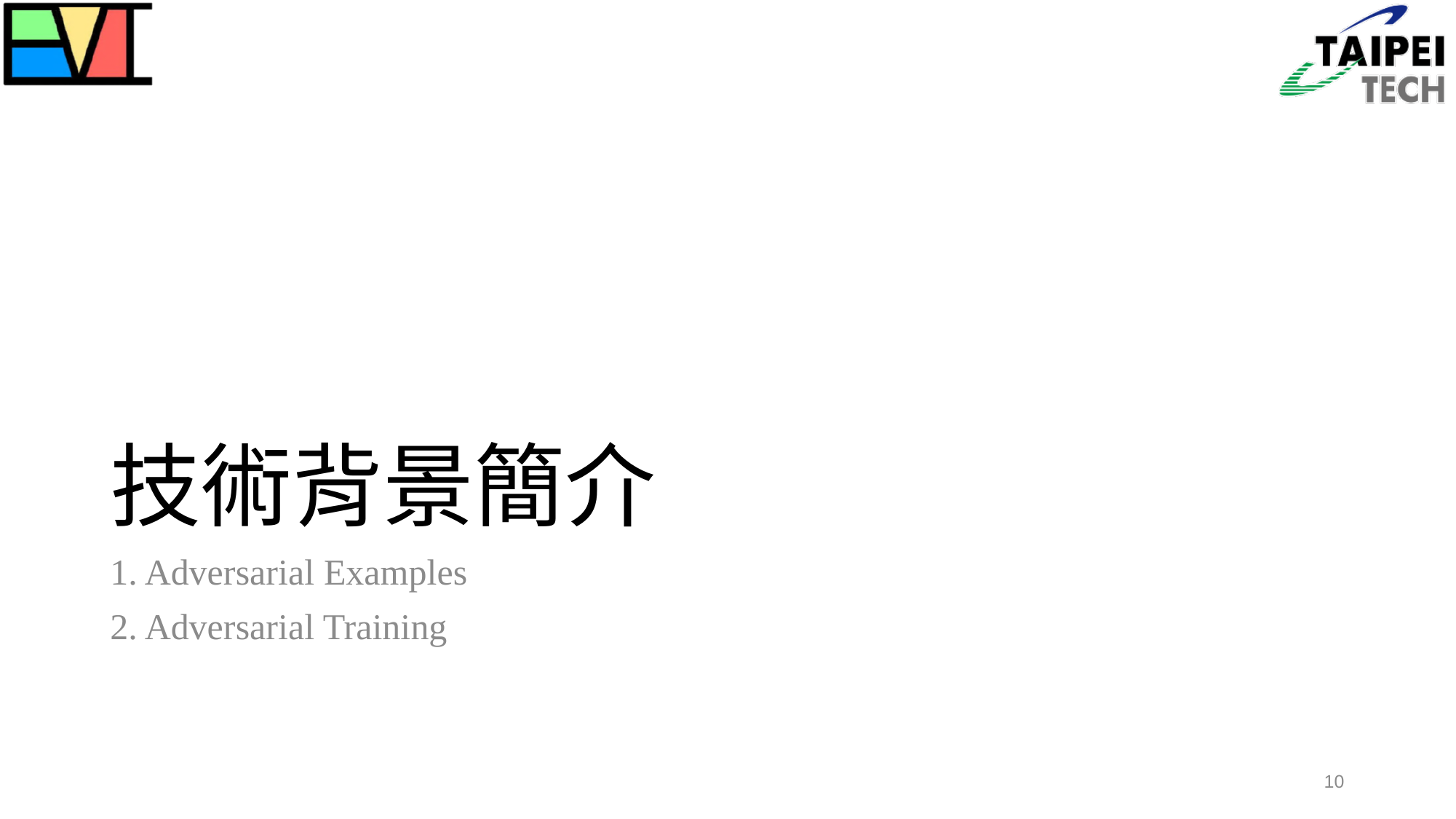

# 技術背景簡介
1. Adversarial Examples
2. Adversarial Training
10